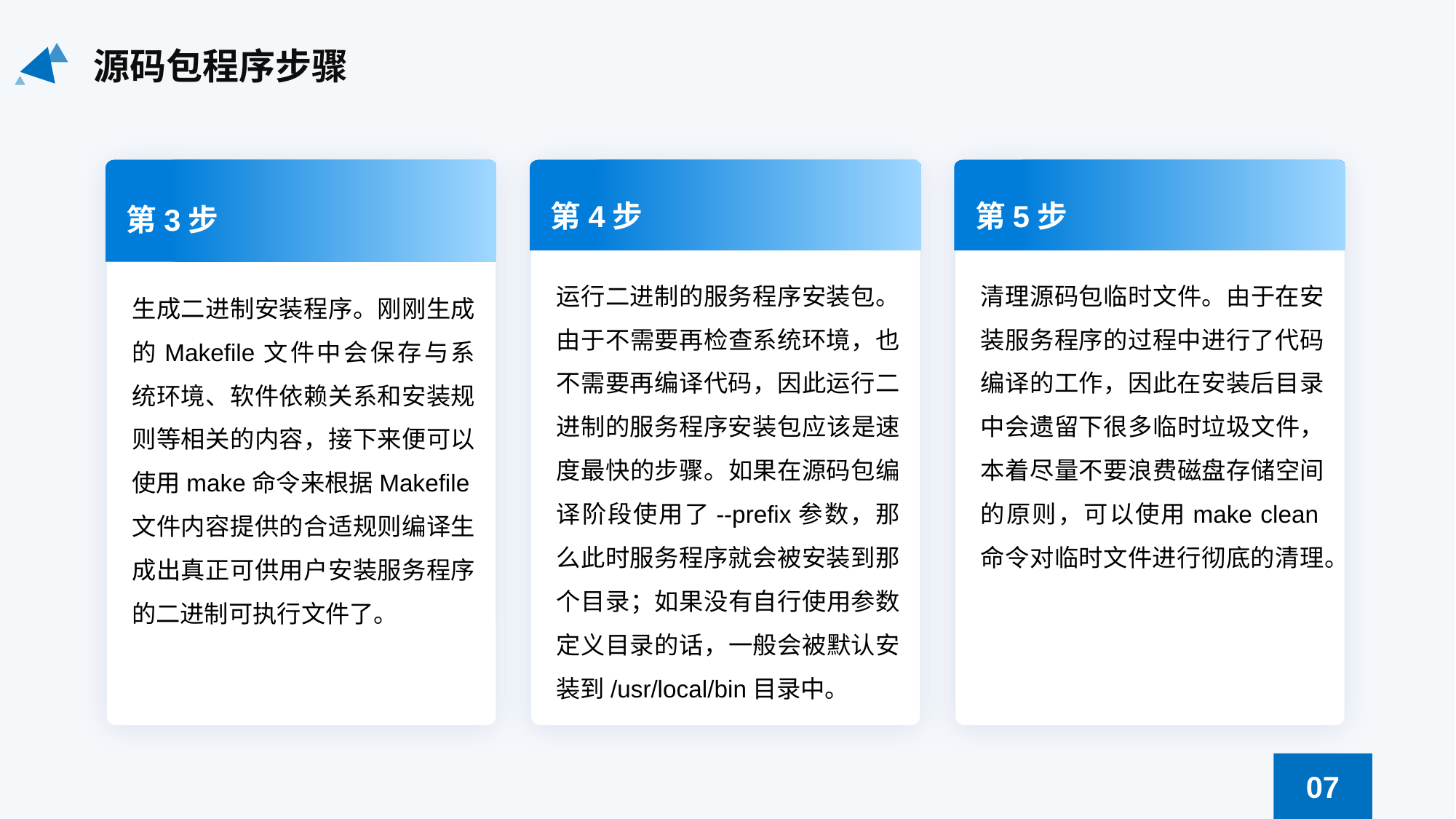

源码包程序步骤

第4步
第5步
第3步
运行二进制的服务程序安装包。由于不需要再检查系统环境，也不需要再编译代码，因此运行二进制的服务程序安装包应该是速度最快的步骤。如果在源码包编译阶段使用了--prefix参数，那么此时服务程序就会被安装到那个目录；如果没有自行使用参数定义目录的话，一般会被默认安装到/usr/local/bin目录中。
清理源码包临时文件。由于在安装服务程序的过程中进行了代码编译的工作，因此在安装后目录中会遗留下很多临时垃圾文件，本着尽量不要浪费磁盘存储空间的原则，可以使用make clean命令对临时文件进行彻底的清理。
生成二进制安装程序。刚刚生成的Makefile文件中会保存与系统环境、软件依赖关系和安装规则等相关的内容，接下来便可以使用make命令来根据Makefile文件内容提供的合适规则编译生成出真正可供用户安装服务程序的二进制可执行文件了。

07